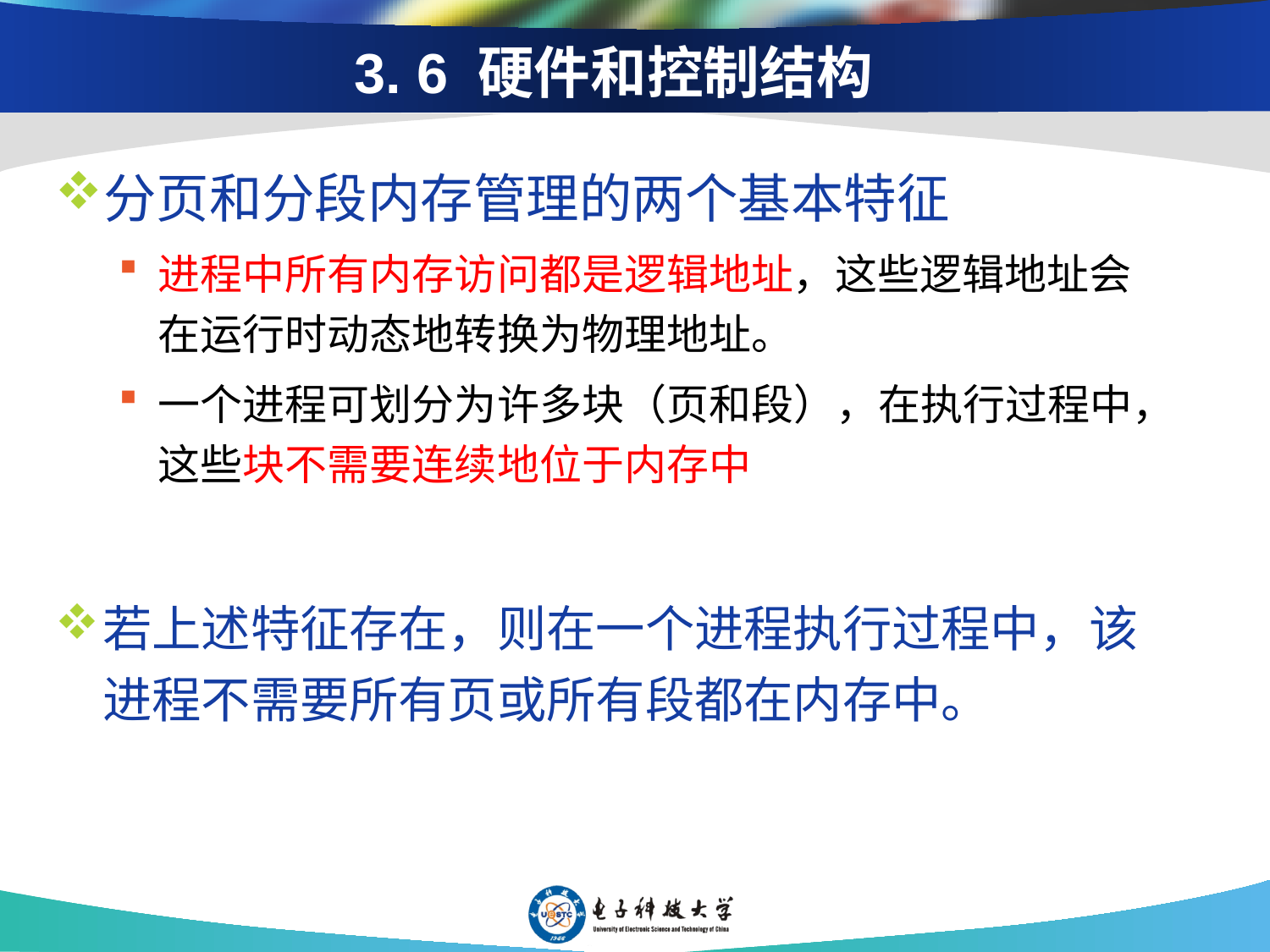

# 3. 6 硬件和控制结构
分页和分段内存管理的两个基本特征
进程中所有内存访问都是逻辑地址，这些逻辑地址会在运行时动态地转换为物理地址。
一个进程可划分为许多块（页和段），在执行过程中，这些块不需要连续地位于内存中

若上述特征存在，则在一个进程执行过程中，该进程不需要所有页或所有段都在内存中。